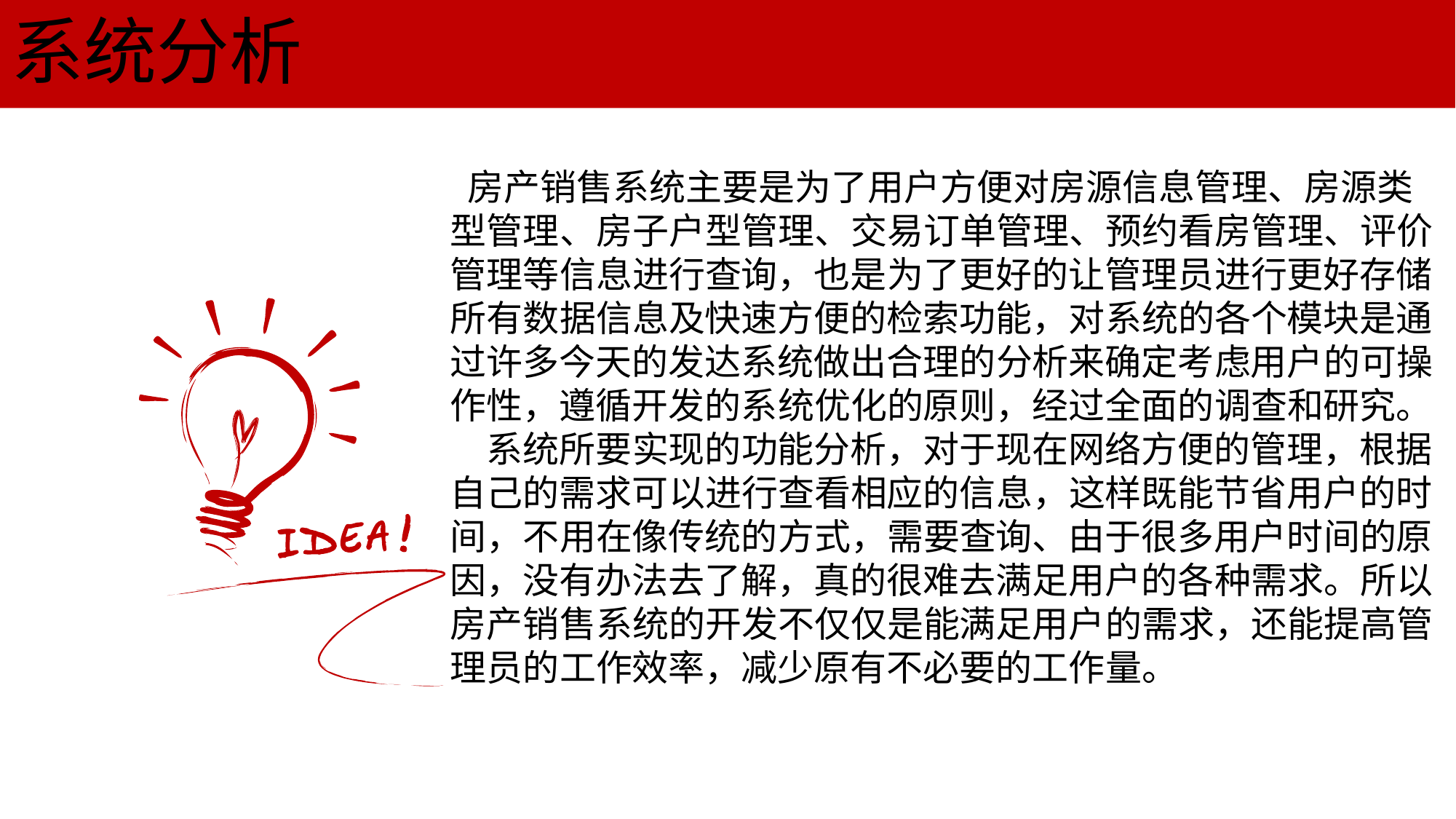

系统分析
 房产销售系统主要是为了用户方便对房源信息管理、房源类型管理、房子户型管理、交易订单管理、预约看房管理、评价管理等信息进行查询，也是为了更好的让管理员进行更好存储所有数据信息及快速方便的检索功能，对系统的各个模块是通过许多今天的发达系统做出合理的分析来确定考虑用户的可操作性，遵循开发的系统优化的原则，经过全面的调查和研究。系统所要实现的功能分析，对于现在网络方便的管理，根据自己的需求可以进行查看相应的信息，这样既能节省用户的时间，不用在像传统的方式，需要查询、由于很多用户时间的原因，没有办法去了解，真的很难去满足用户的各种需求。所以房产销售系统的开发不仅仅是能满足用户的需求，还能提高管理员的工作效率，减少原有不必要的工作量。